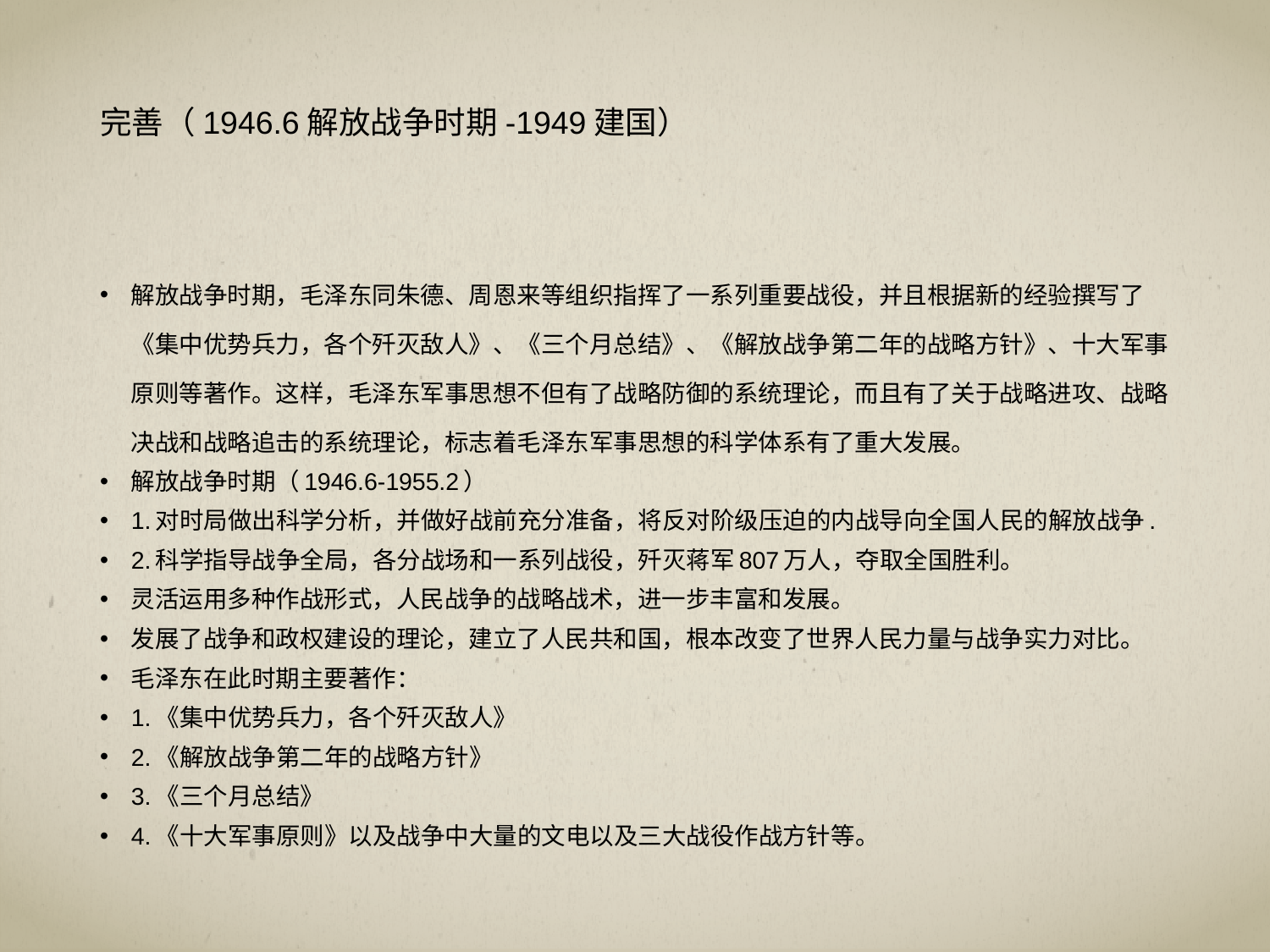

# 完善（1946.6解放战争时期-1949建国）
解放战争时期，毛泽东同朱德、周恩来等组织指挥了一系列重要战役，并且根据新的经验撰写了《集中优势兵力，各个歼灭敌人》、《三个月总结》、《解放战争第二年的战略方针》、十大军事原则等著作。这样，毛泽东军事思想不但有了战略防御的系统理论，而且有了关于战略进攻、战略决战和战略追击的系统理论，标志着毛泽东军事思想的科学体系有了重大发展。
解放战争时期（1946.6-1955.2）
1.对时局做出科学分析，并做好战前充分准备，将反对阶级压迫的内战导向全国人民的解放战争.
2.科学指导战争全局，各分战场和一系列战役，歼灭蒋军807万人，夺取全国胜利。
灵活运用多种作战形式，人民战争的战略战术，进一步丰富和发展。
发展了战争和政权建设的理论，建立了人民共和国，根本改变了世界人民力量与战争实力对比。
毛泽东在此时期主要著作：
1.《集中优势兵力，各个歼灭敌人》
2.《解放战争第二年的战略方针》
3.《三个月总结》
4.《十大军事原则》以及战争中大量的文电以及三大战役作战方针等。